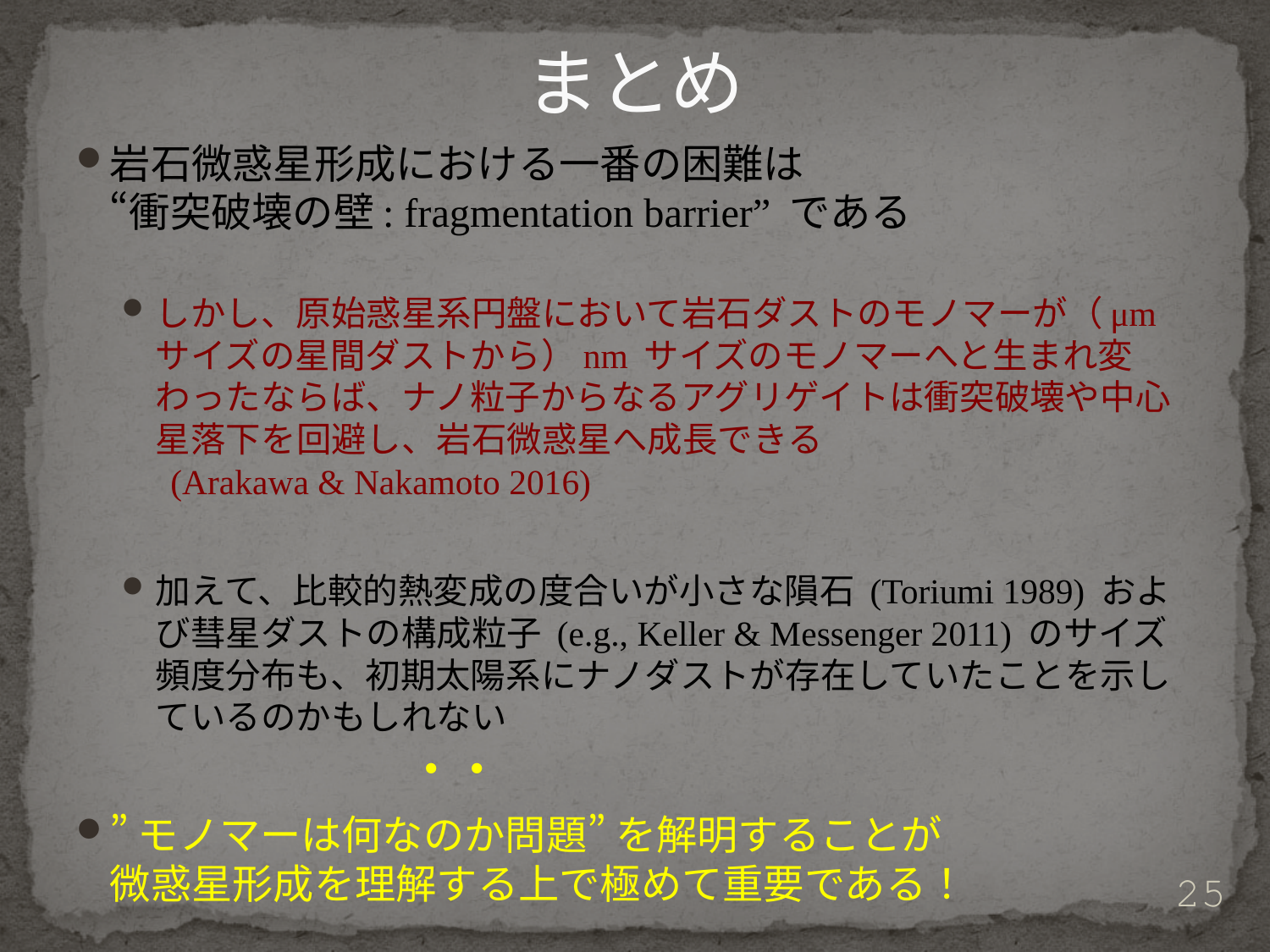

# まとめ
岩石微惑星形成における一番の困難は
“衝突破壊の壁: fragmentation barrier” である

しかし、原始惑星系円盤において岩石ダストのモノマーが（μm サイズの星間ダストから）nm サイズのモノマーへと生まれ変わったならば、ナノ粒子からなるアグリゲイトは衝突破壊や中心星落下を回避し、岩石微惑星へ成長できる
 (Arakawa & Nakamoto 2016)

加えて、比較的熱変成の度合いが小さな隕石 (Toriumi 1989) および彗星ダストの構成粒子 (e.g., Keller & Messenger 2011) のサイズ頻度分布も、初期太陽系にナノダストが存在していたことを示しているのかもしれない

”モノマーは何なのか問題” を解明することが
微惑星形成を理解する上で極めて重要である！
・
・
25